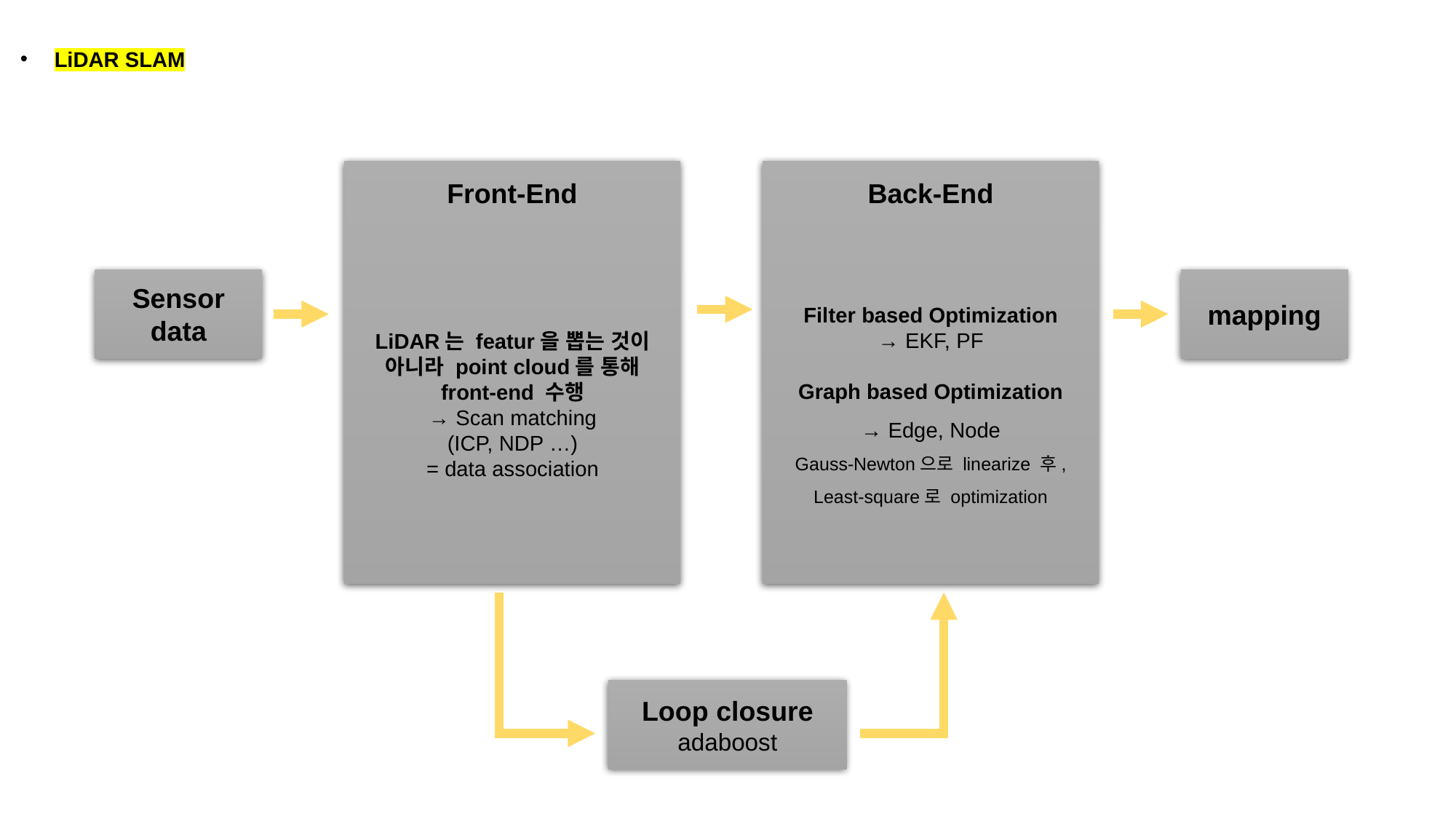

LiDAR SLAM

Front-End

Back-End

LiDAR는 featur을 뽑는 것이 아니라 point cloud를 통해 front-end 수행
→ Scan matching
(ICP, NDP …)
= data association
Filter based Optimization
→ EKF, PF

Graph based Optimization
→ Edge, Node
Gauss-Newton으로 linearize 후, Least-square로 optimization

Sensor
data
mapping
Loop closure
adaboost